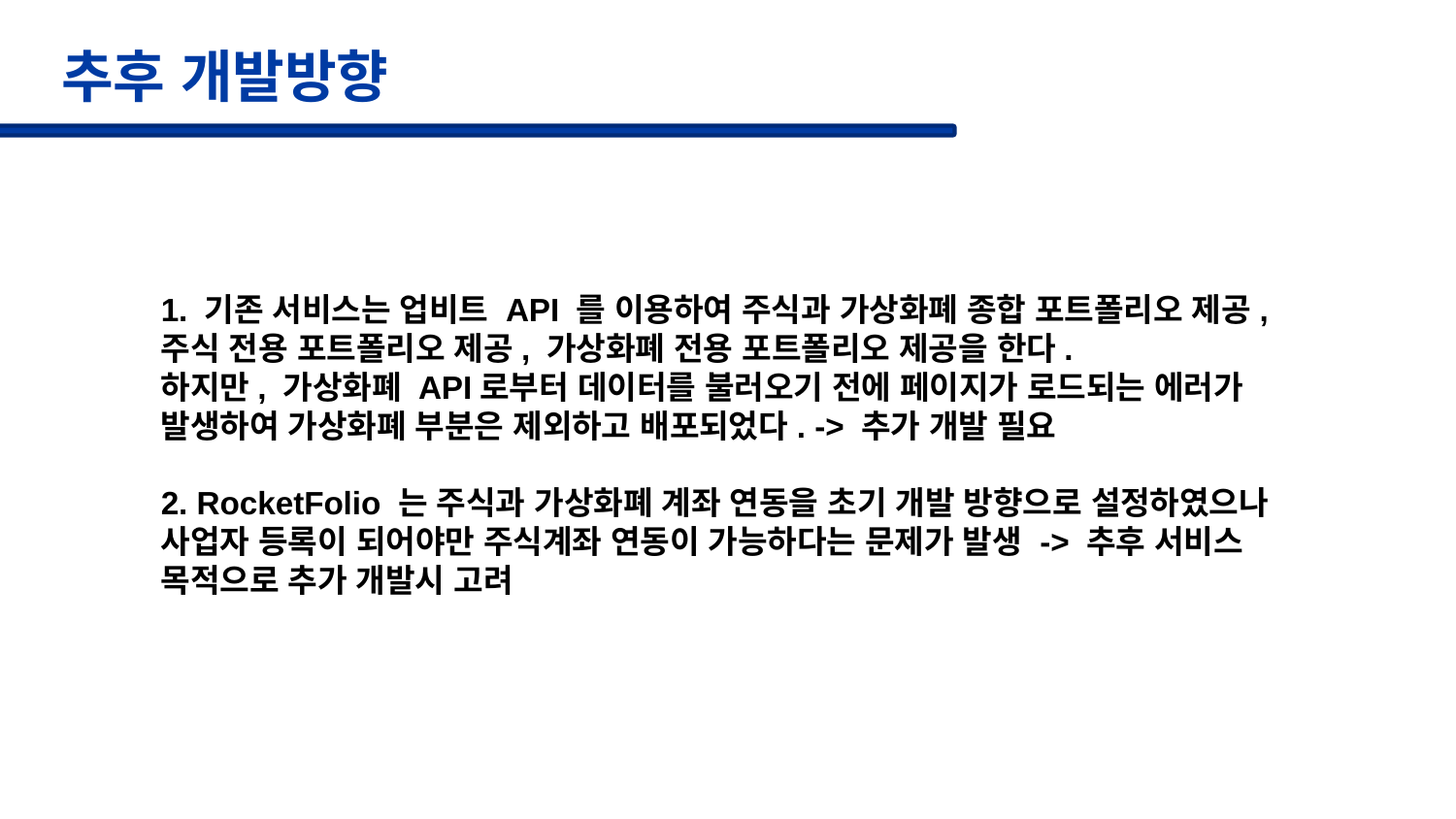

# 추후 개발방향

1. 기존 서비스는 업비트 API 를 이용하여 주식과 가상화폐 종합 포트폴리오 제공, 주식 전용 포트폴리오 제공, 가상화폐 전용 포트폴리오 제공을 한다.
하지만, 가상화폐 API로부터 데이터를 불러오기 전에 페이지가 로드되는 에러가 발생하여 가상화폐 부분은 제외하고 배포되었다. -> 추가 개발 필요

2. RocketFolio 는 주식과 가상화폐 계좌 연동을 초기 개발 방향으로 설정하였으나 사업자 등록이 되어야만 주식계좌 연동이 가능하다는 문제가 발생 -> 추후 서비스 목적으로 추가 개발시 고려